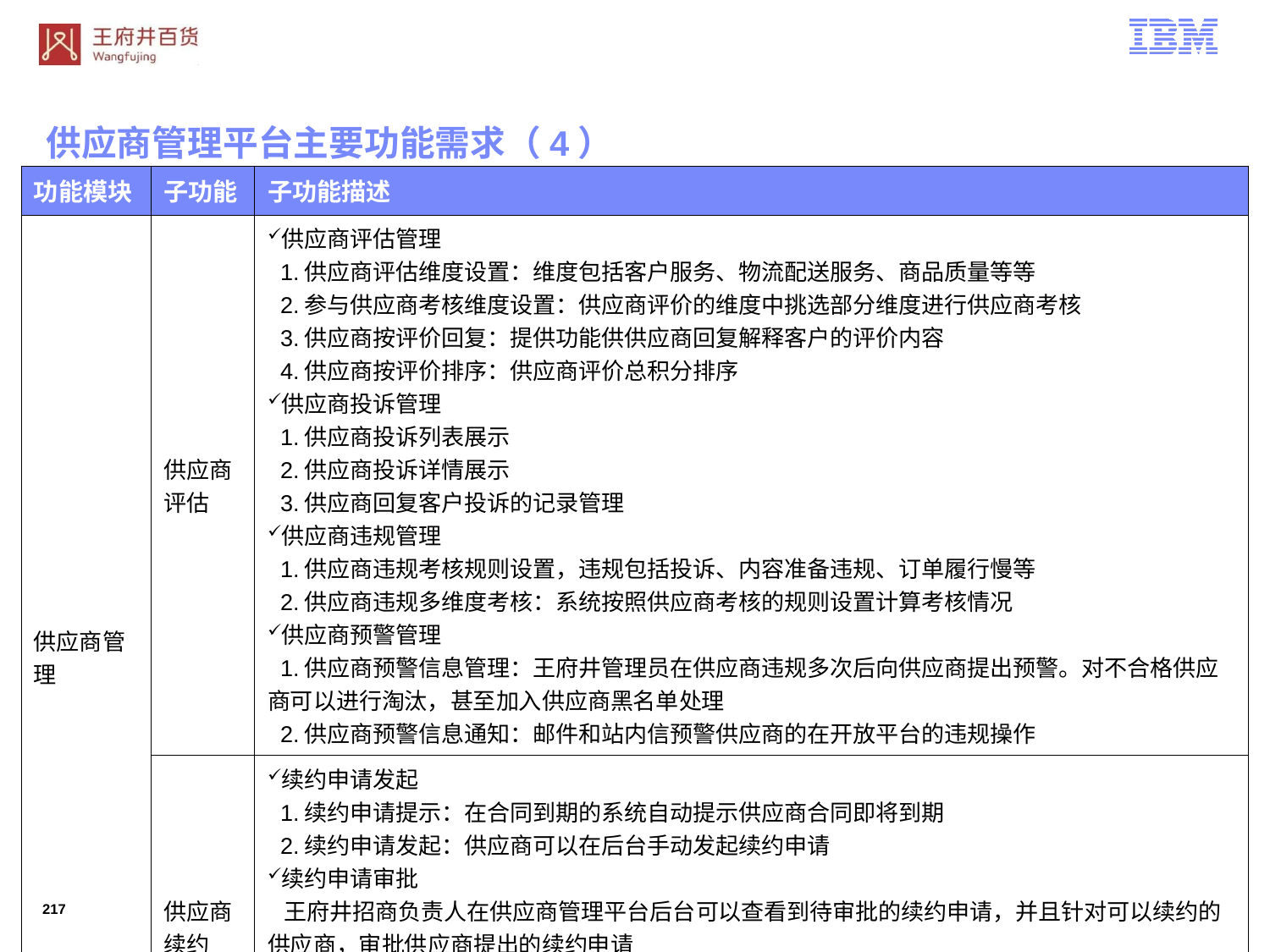

供应商管理平台主要功能需求（4）
| 功能模块 | 子功能 | 子功能描述 |
| --- | --- | --- |
| 供应商管理 | 供应商评估 | 供应商评估管理 1.供应商评估维度设置：维度包括客户服务、物流配送服务、商品质量等等 2.参与供应商考核维度设置：供应商评价的维度中挑选部分维度进行供应商考核 3.供应商按评价回复：提供功能供供应商回复解释客户的评价内容 4.供应商按评价排序：供应商评价总积分排序 供应商投诉管理 1.供应商投诉列表展示 2.供应商投诉详情展示 3.供应商回复客户投诉的记录管理 供应商违规管理 1.供应商违规考核规则设置，违规包括投诉、内容准备违规、订单履行慢等 2.供应商违规多维度考核：系统按照供应商考核的规则设置计算考核情况 供应商预警管理 1.供应商预警信息管理：王府井管理员在供应商违规多次后向供应商提出预警。对不合格供应商可以进行淘汰，甚至加入供应商黑名单处理 2.供应商预警信息通知：邮件和站内信预警供应商的在开放平台的违规操作 |
|  | 供应商续约 | 续约申请发起 1.续约申请提示：在合同到期的系统自动提示供应商合同即将到期 2.续约申请发起：供应商可以在后台手动发起续约申请 续约申请审批 王府井招商负责人在供应商管理平台后台可以查看到待审批的续约申请，并且针对可以续约的供应商，审批供应商提出的续约申请 续约合同更新 1.续约合同更新：在双方就续约合同达成一致之后，王府井管理员在后台修改当前的电子合同进行合同有效期时间。双方都可以在协商后修改前合同的部分参数 2.续约的合同文件管理：王府井管理员在后台上传续约的合同文件图片等资料 |
217